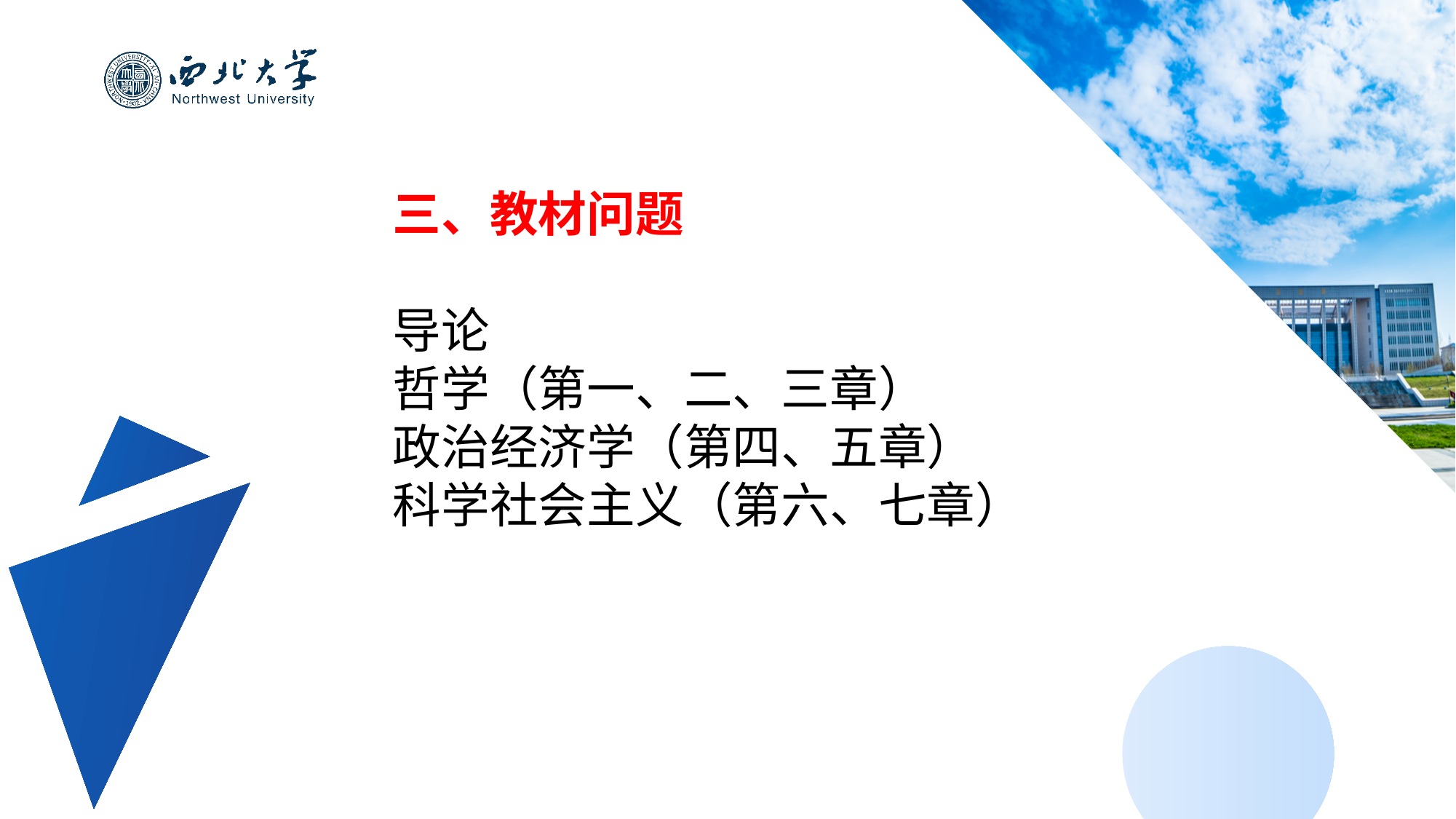

三、教材问题

导论
哲学（第一、二、三章）
政治经济学（第四、五章）
科学社会主义（第六、七章）